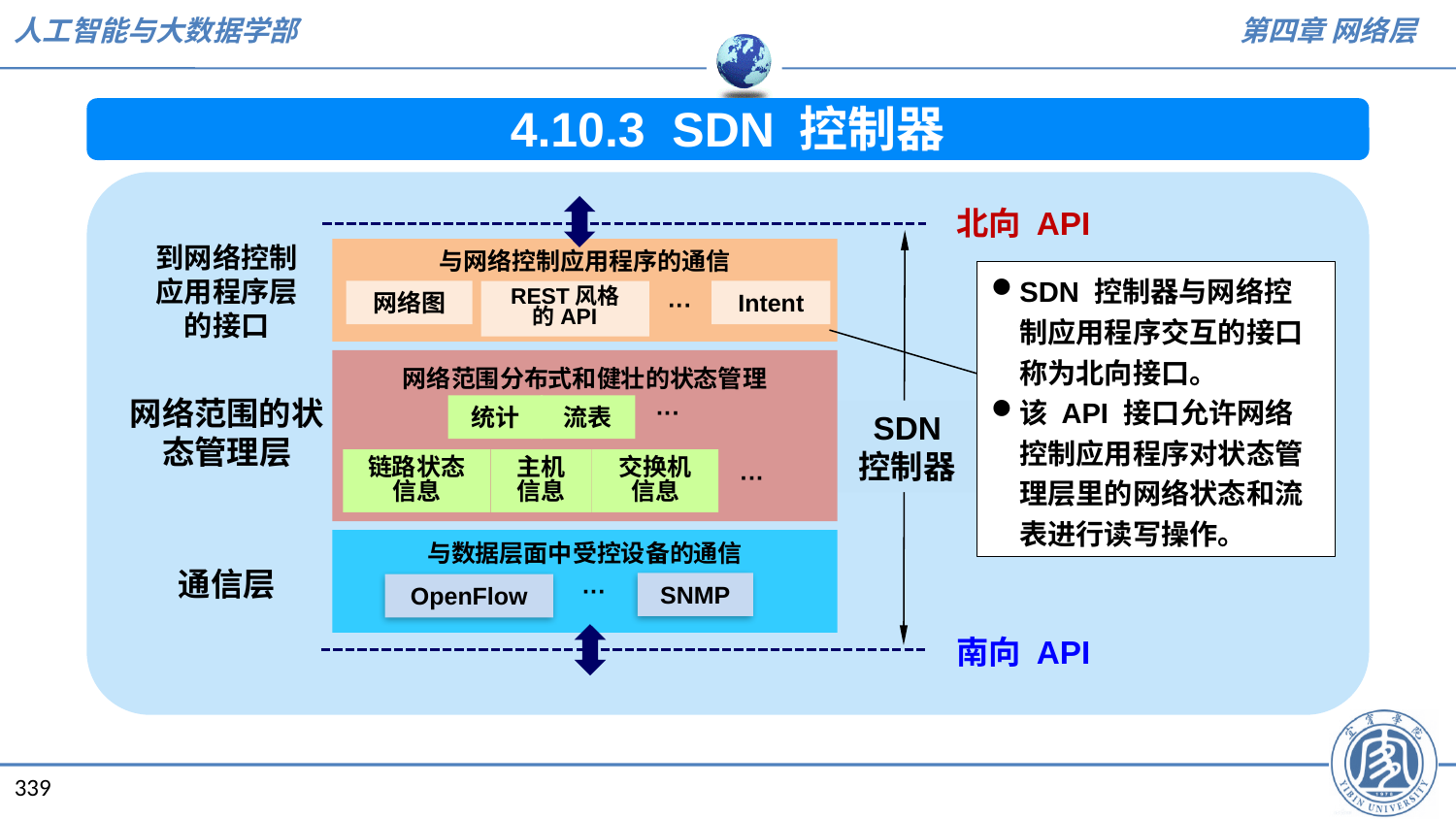

4.10.3  SDN 控制器

北向 API

到网络控制
应用程序层
的接口
与网络控制应用程序的通信

网络图
REST风格
的API
Intent
···
网络范围分布式和健壮的状态管理

网络范围的状态管理层
···
统计
流表
SDN
控制器
链路状态信息
主机
信息
交换机
信息
···
与数据层面中受控设备的通信

通信层
···
SNMP
OpenFlow

南向 API
SDN 控制器与网络控制应用程序交互的接口称为北向接口。
该 API 接口允许网络控制应用程序对状态管理层里的网络状态和流表进行读写操作。
339